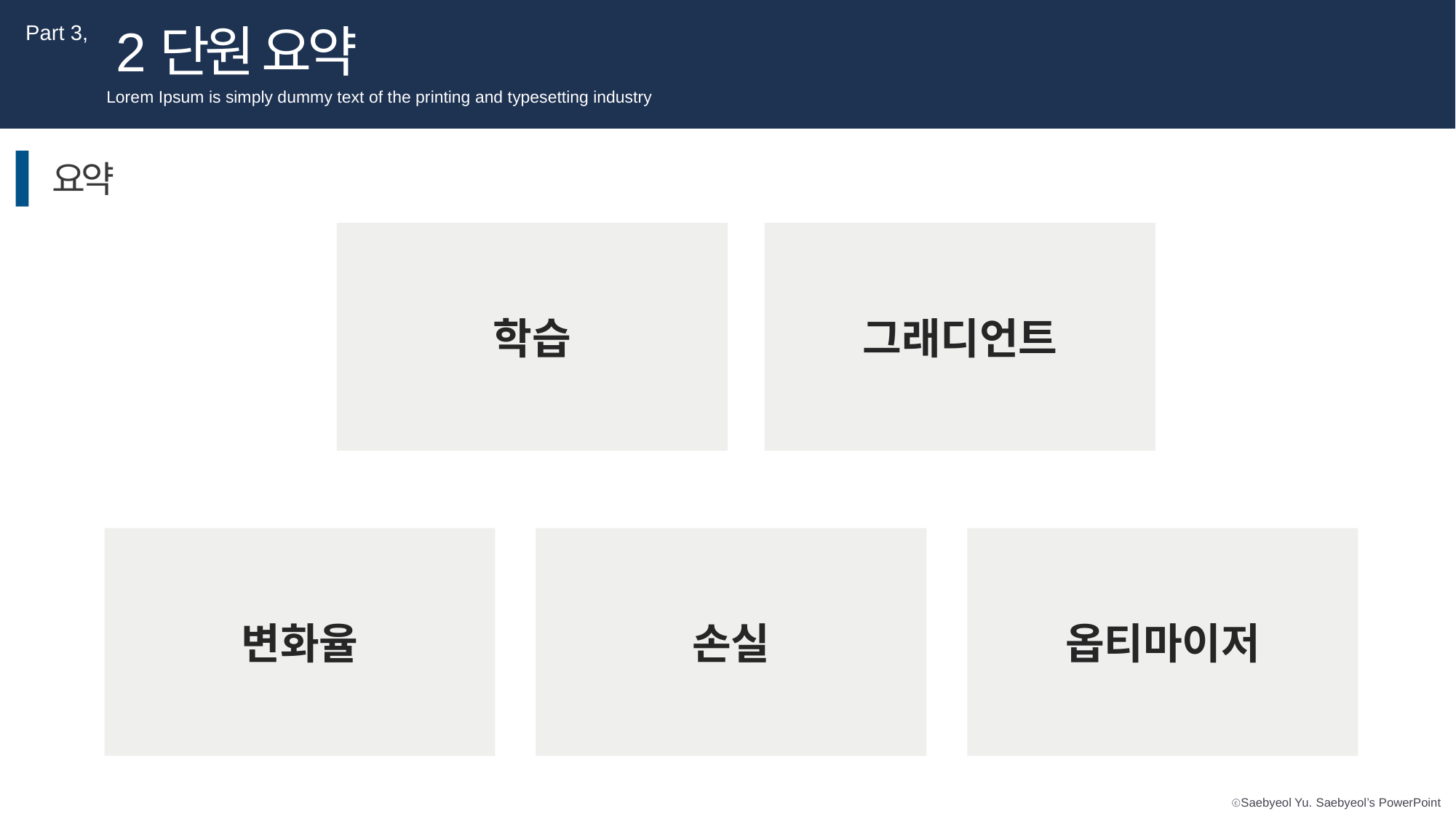

2단원 요약
Part 3,
Lorem Ipsum is simply dummy text of the printing and typesetting industry

요약
학습
그래디언트
변화율
손실
옵티마이저